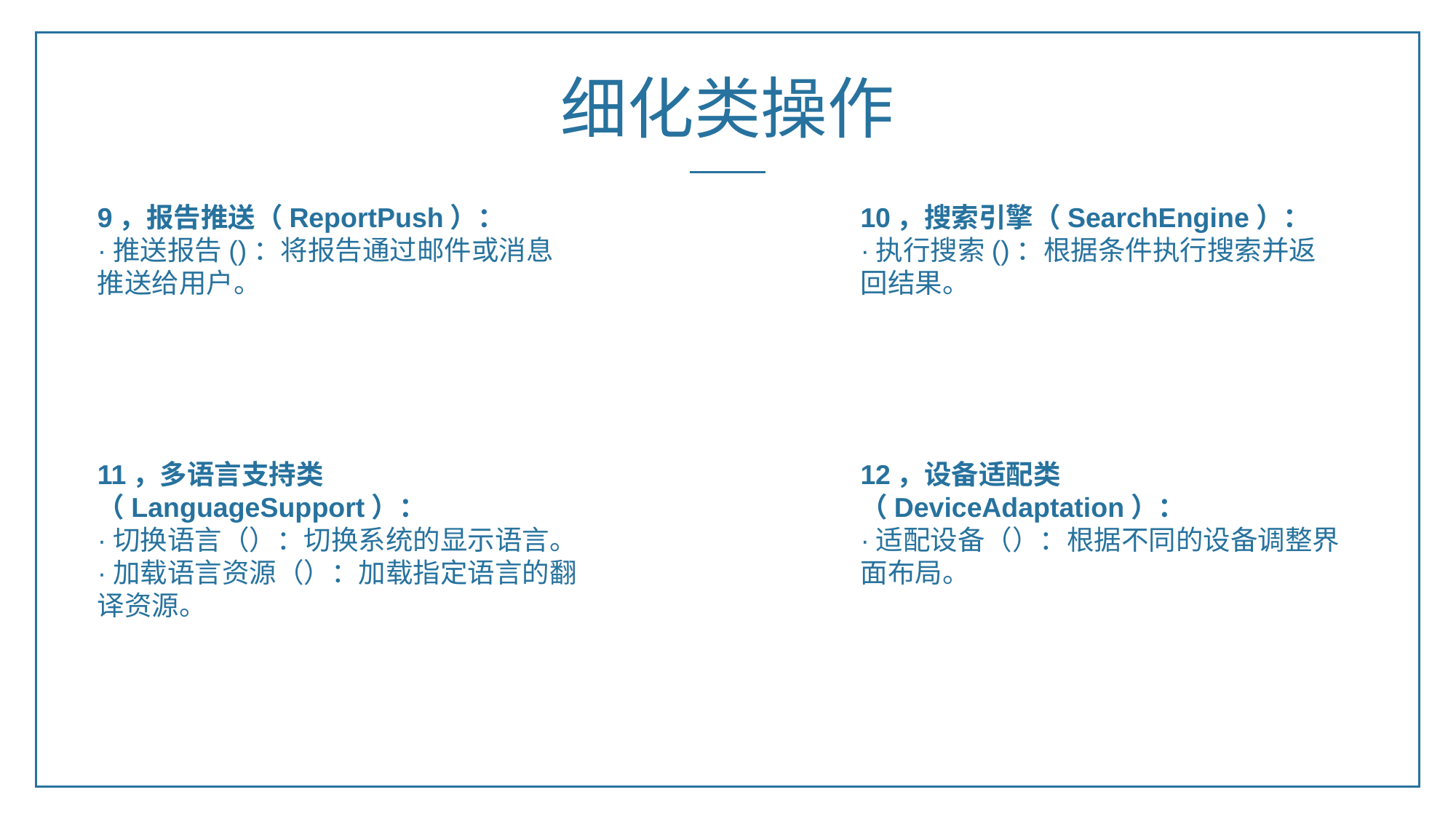

细化类操作
9，报告推送（ReportPush）：
·推送报告()：将报告通过邮件或消息推送给用户。
10，搜索引擎（SearchEngine）：
·执行搜索()：根据条件执行搜索并返回结果。
11，多语言支持类（LanguageSupport）：
·切换语言（）：切换系统的显示语言。
·加载语言资源（）：加载指定语言的翻译资源。
12，设备适配类（DeviceAdaptation）：
·适配设备（）：根据不同的设备调整界面布局。